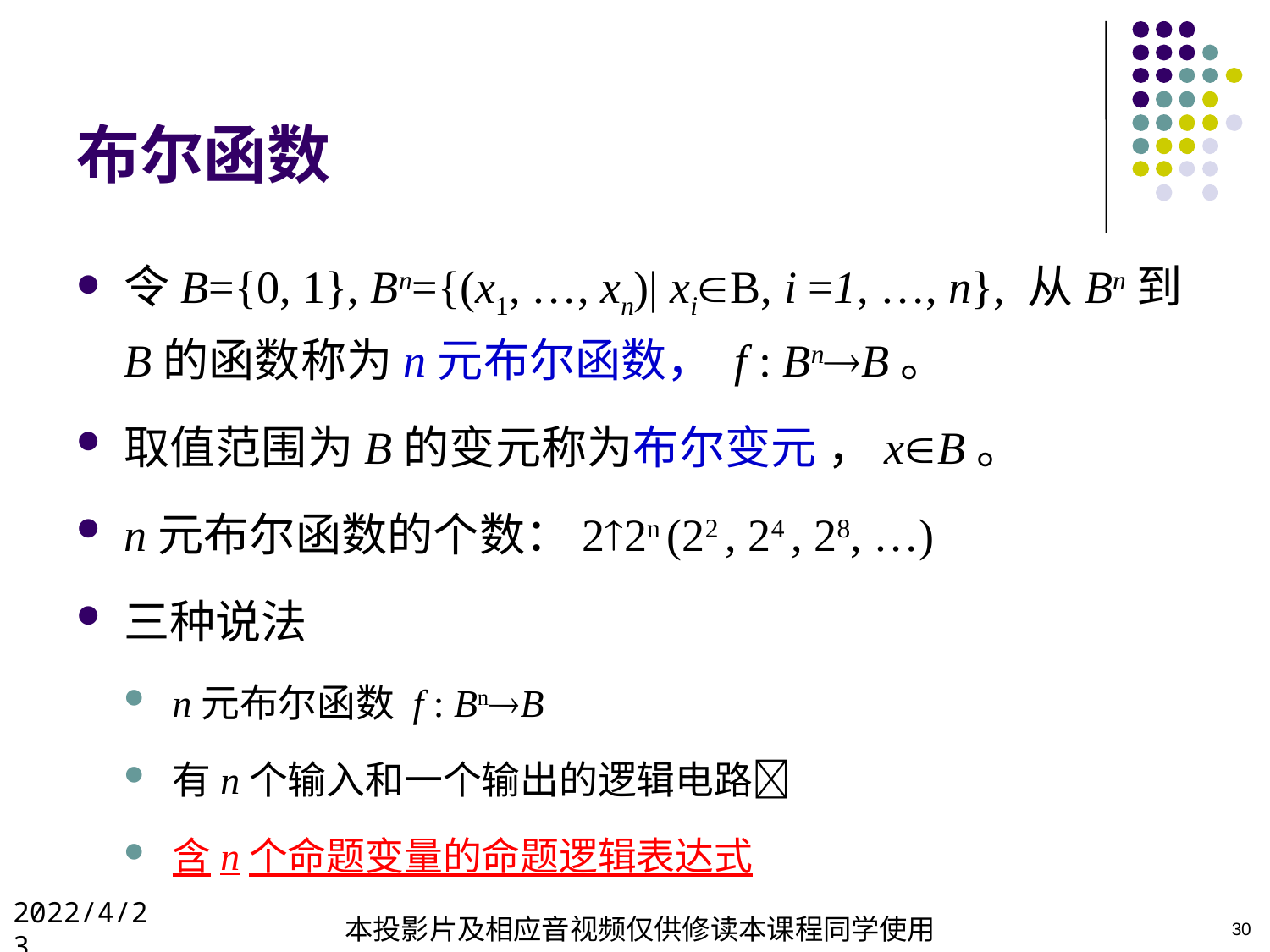

30
# 布尔函数
令B={0, 1}, Bn={(x1, …, xn)| xi∈B, i =1, …, n}, 从Bn到B的函数称为n元布尔函数， f : Bn→B。
取值范围为B的变元称为布尔变元 ，x∈B。
n元布尔函数的个数：2↑2n (22 , 24 , 28, …)
三种说法
n元布尔函数 f : Bn→B
有n个输入和一个输出的逻辑电路
含n个命题变量的命题逻辑表达式
2022/4/23
本投影片及相应音视频仅供修读本课程同学使用